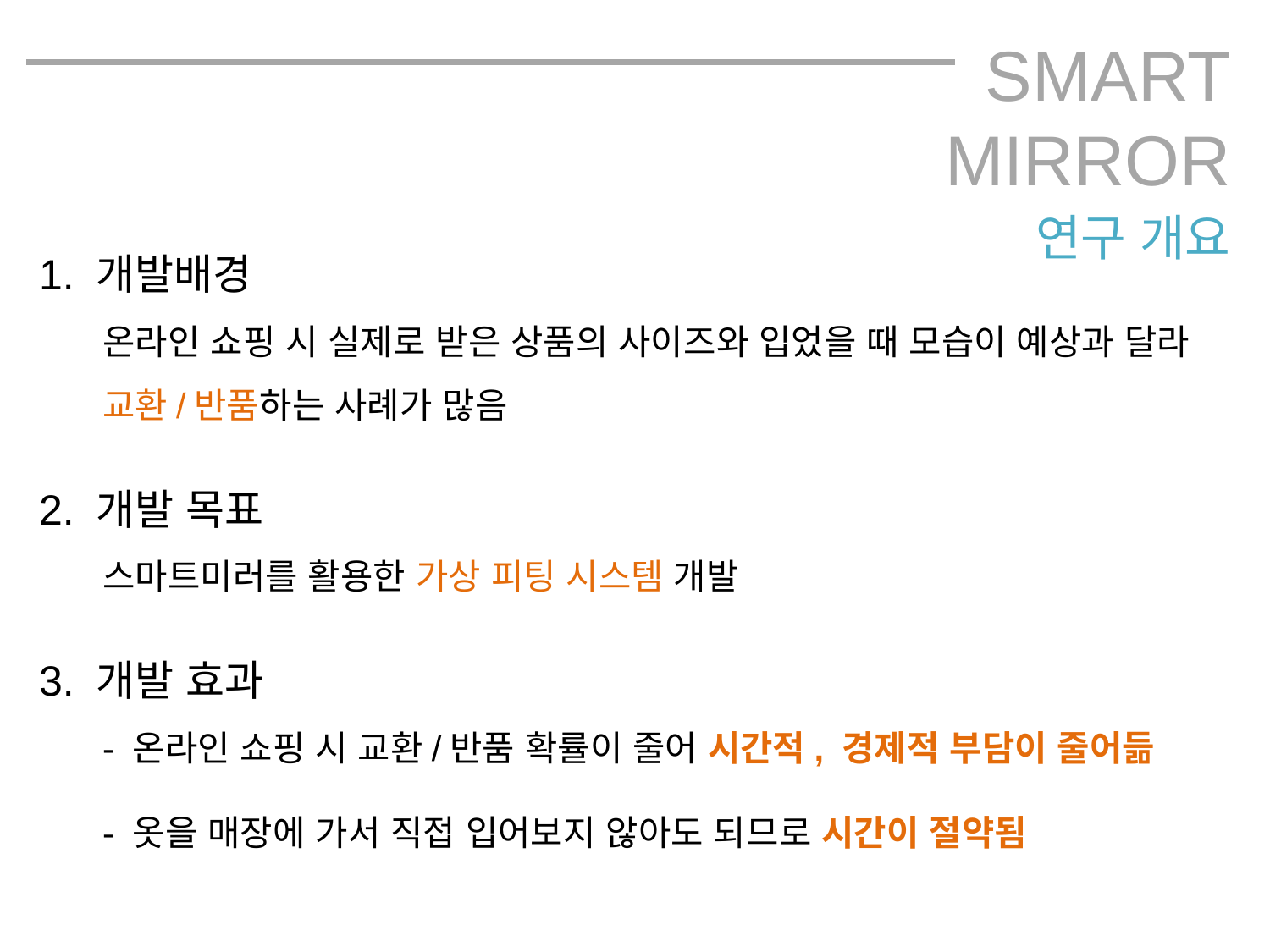

SMART
MIRROR
연구 개요
1. 개발배경
온라인 쇼핑 시 실제로 받은 상품의 사이즈와 입었을 때 모습이 예상과 달라 교환/반품하는 사례가 많음

2. 개발 목표
스마트미러를 활용한 가상 피팅 시스템 개발

3. 개발 효과
- 온라인 쇼핑 시 교환/반품 확률이 줄어 시간적, 경제적 부담이 줄어듦
- 옷을 매장에 가서 직접 입어보지 않아도 되므로 시간이 절약됨